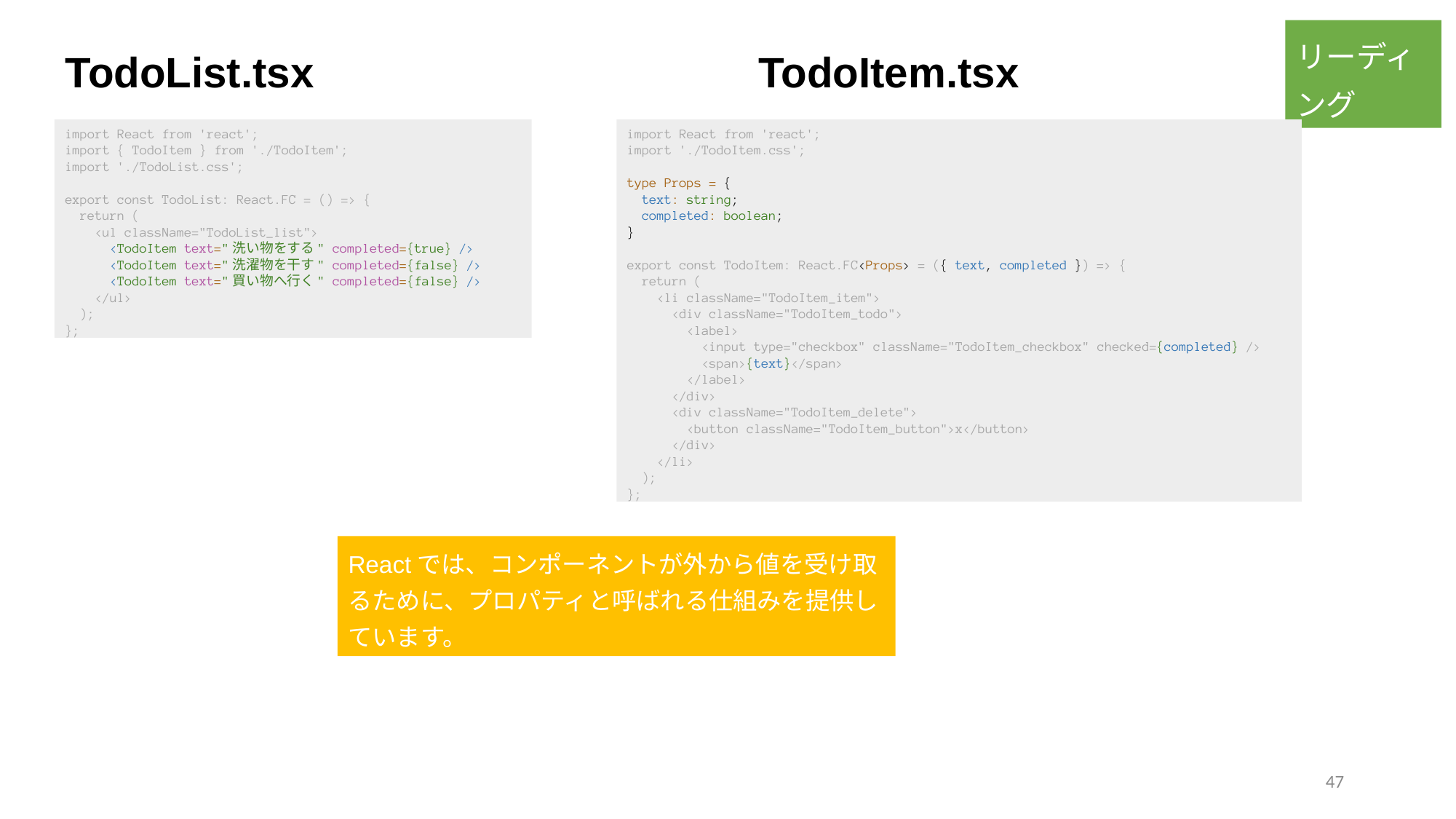

リーディング
TodoList.tsx　　　　　　　　　　TodoItem.tsx
import React from 'react';
import { TodoItem } from './TodoItem';
import './TodoList.css';
export const TodoList: React.FC = () => {
  return (
    <ul className="TodoList_list">
      <TodoItem text="洗い物をする" completed={true} />
      <TodoItem text="洗濯物を干す" completed={false} />
      <TodoItem text="買い物へ行く" completed={false} />
    </ul>
  );
};
import React from 'react';
import './TodoItem.css';
type Props = {
  text: string;
  completed: boolean;
}
export const TodoItem: React.FC<Props> = ({ text, completed }) => {
  return (
    <li className="TodoItem_item">
      <div className="TodoItem_todo">
        <label>
          <input type="checkbox" className="TodoItem_checkbox" checked={completed} />
          <span>{text}</span>
        </label>
      </div>
      <div className="TodoItem_delete">
        <button className="TodoItem_button">x</button>
      </div>
    </li>
  );
};
Reactでは、コンポーネントが外から値を受け取るために、プロパティと呼ばれる仕組みを提供しています。
47